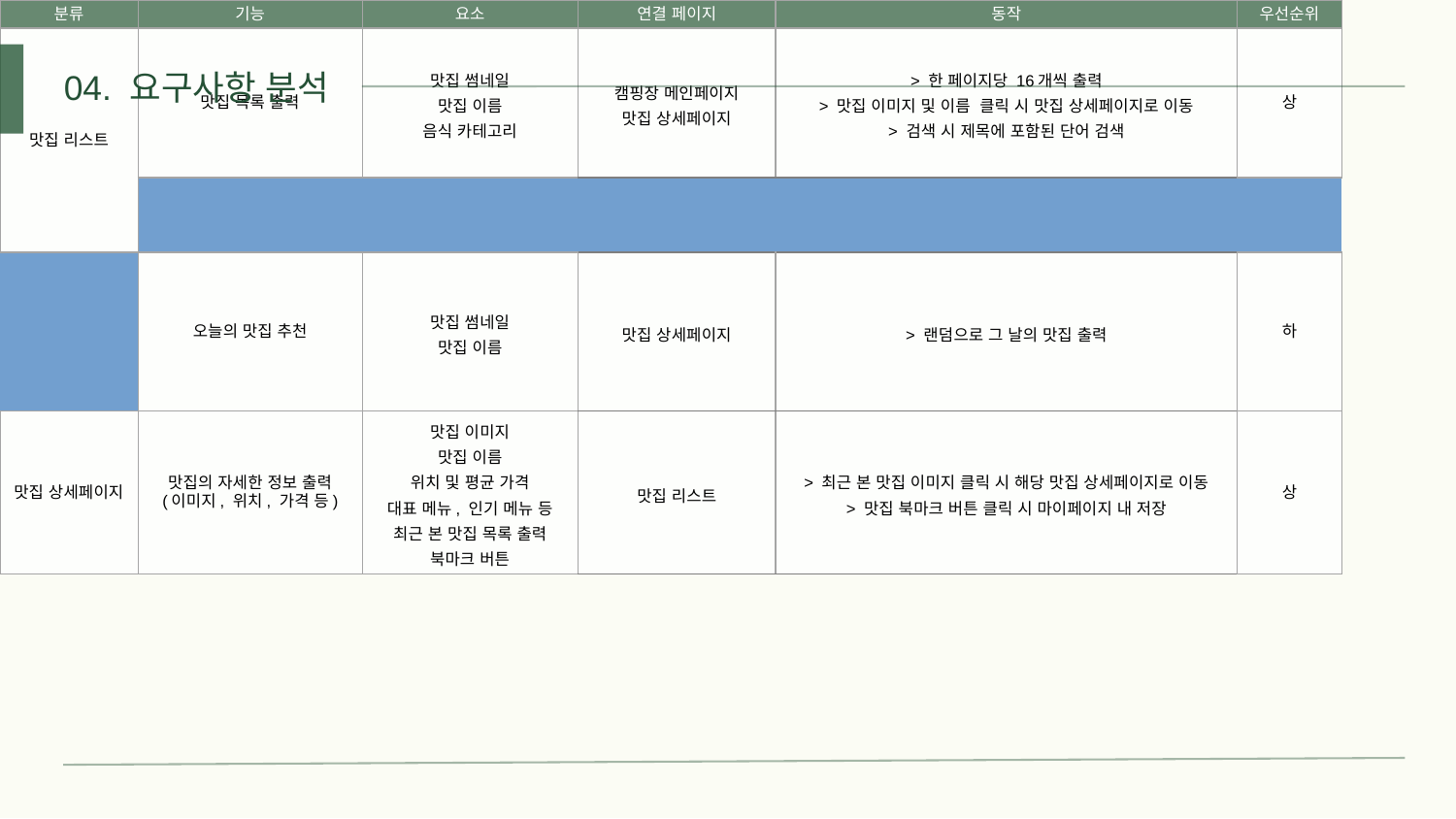

04. 요구사항 분석
| 분류 | 기능 | 요소 | 연결 페이지 | 동작 | 우선순위 |
| --- | --- | --- | --- | --- | --- |
| 맛집 리스트 | 맛집 목록 출력 | 맛집 썸네일 맛집 이름 음식 카테고리 | 캠핑장 메인페이지 맛집 상세페이지 | > 한 페이지당 16개씩 출력 > 맛집 이미지 및 이름 클릭 시 맛집 상세페이지로 이동 > 검색 시 제목에 포함된 단어 검색 | 상 |
|  |  |  |  |  |  |
|  | 오늘의 맛집 추천 | 맛집 썸네일 맛집 이름 | 맛집 상세페이지 | > 랜덤으로 그 날의 맛집 출력 | 하 |
| 맛집 상세페이지 | 맛집의 자세한 정보 출력 (이미지, 위치, 가격 등) | 맛집 이미지 맛집 이름 위치 및 평균 가격 대표 메뉴, 인기 메뉴 등 최근 본 맛집 목록 출력 북마크 버튼 | 맛집 리스트 | > 최근 본 맛집 이미지 클릭 시 해당 맛집 상세페이지로 이동 > 맛집 북마크 버튼 클릭 시 마이페이지 내 저장 | 상 |
|  | 비슷한 맛집 추천 | 맛집 썸네일 맛집 이름 (카테고리?) | 맛집 상세페이지 | > 한 페이지 당 6 ~ 8개 출력 예정 > 보고 있는 맛집과 같은 음식 카테고리의 맛집 추천 > 맛집 썸네일 클릭 시 해당 맛집의 상세페이지로 이동 | 중 |